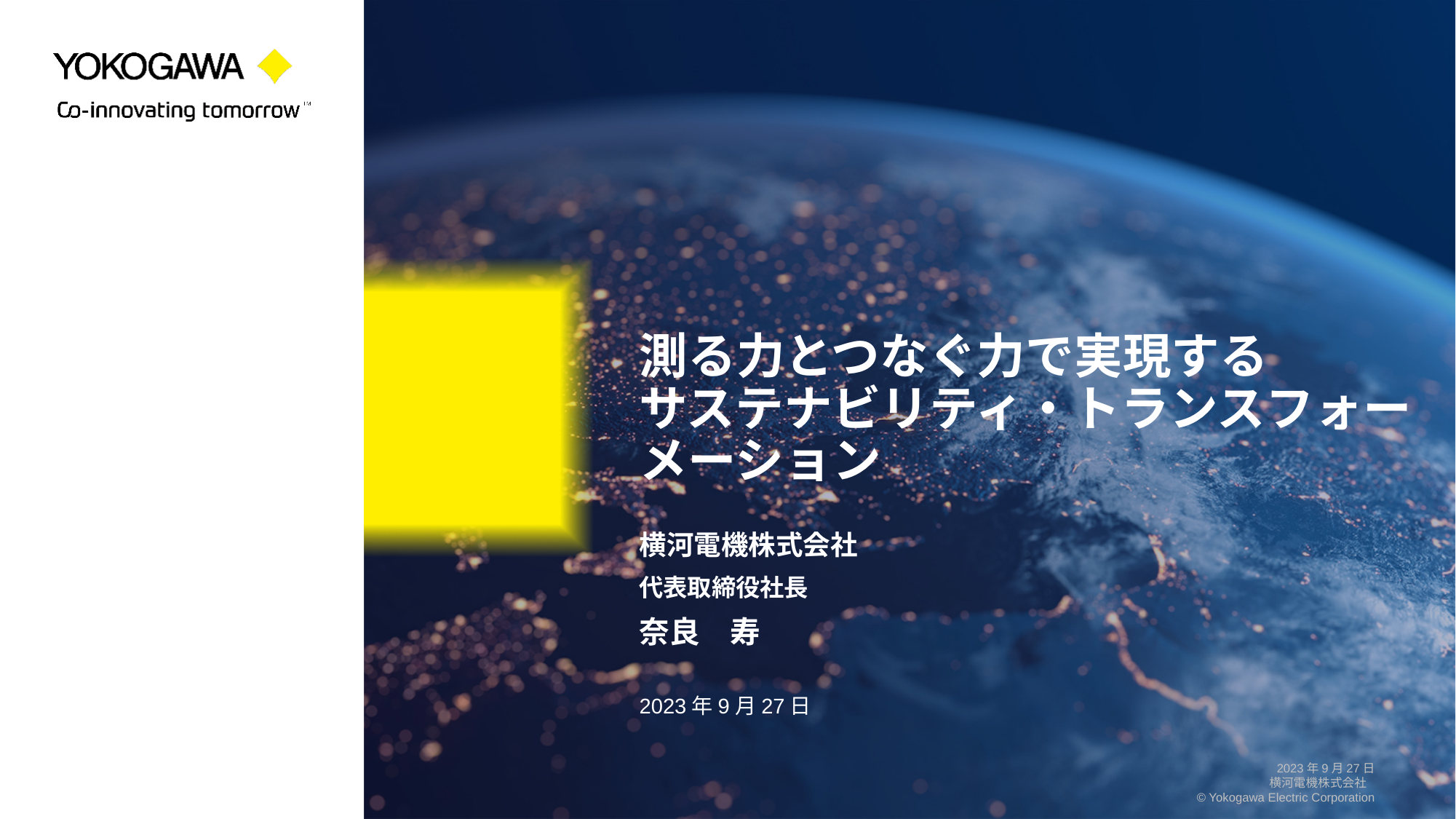

# 測る力とつなぐ力で実現する サステナビリティ・トランスフォーメーション
横河電機株式会社
代表取締役社長
奈良　寿
2023年9月27日